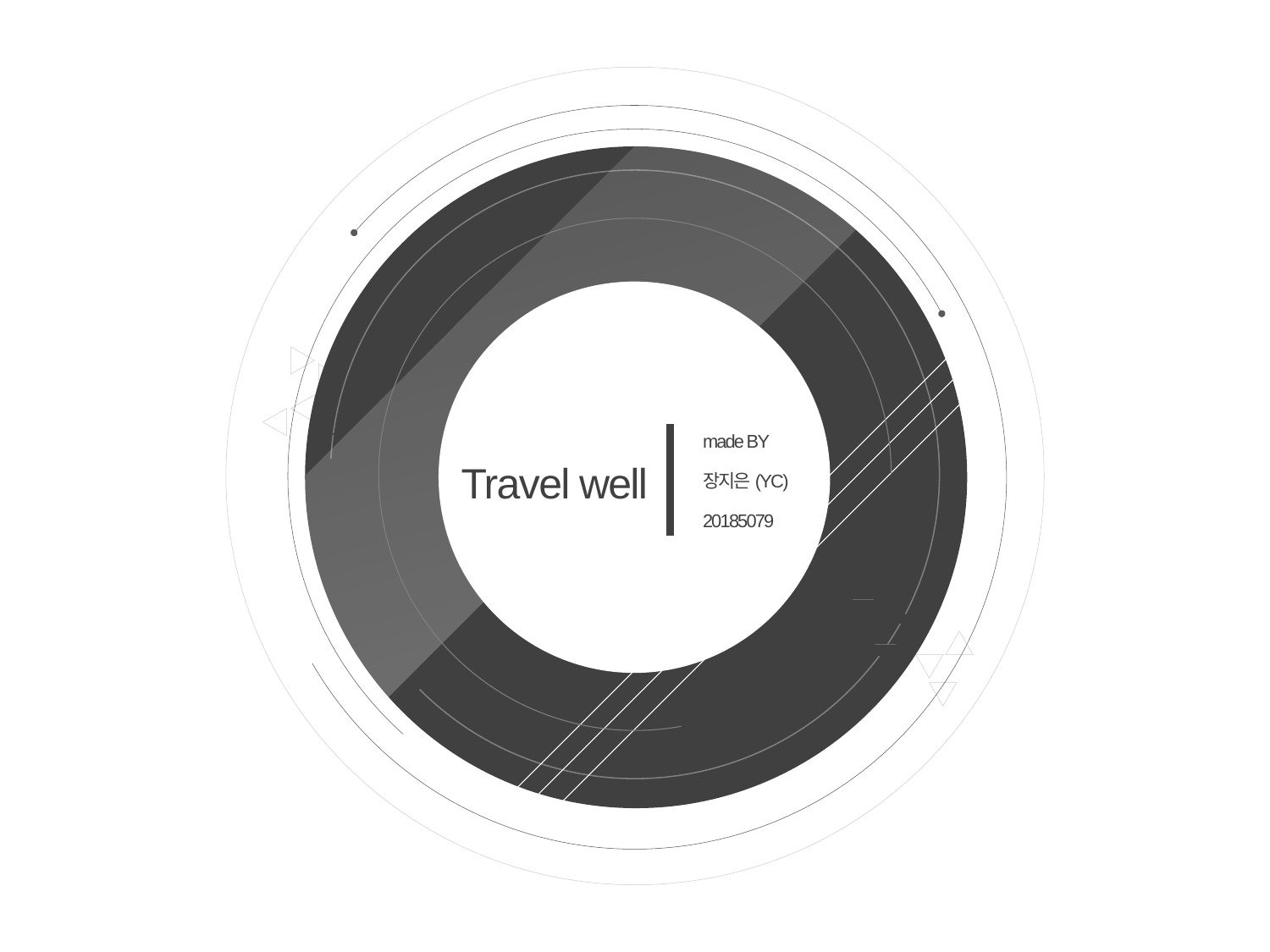

# Travel well
made BY
장지은(YC)
20185079